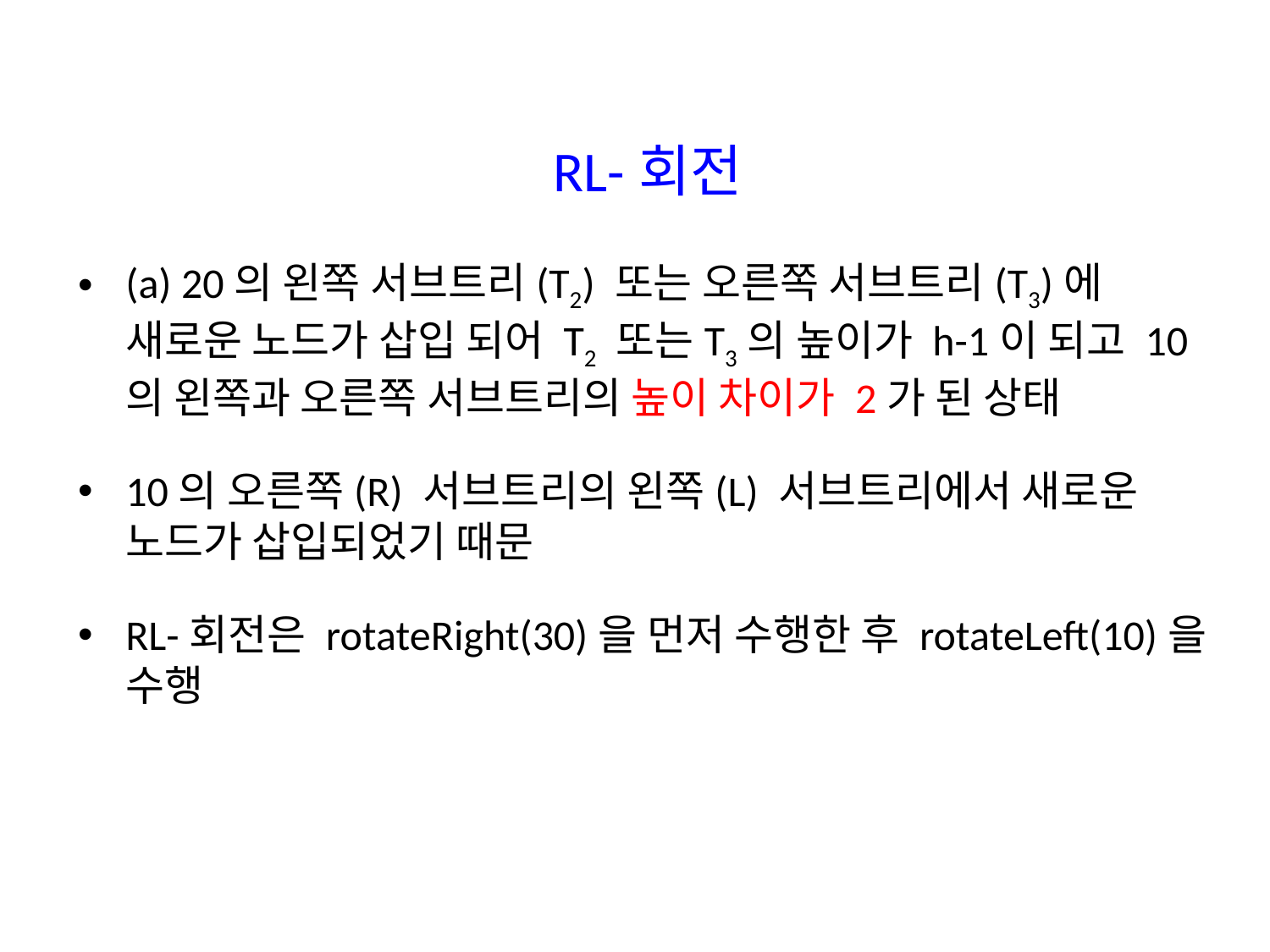

RL-회전
(a) 20의 왼쪽 서브트리(T2) 또는 오른쪽 서브트리(T3)에 새로운 노드가 삽입 되어 T2 또는T3의 높이가 h-1이 되고 10의 왼쪽과 오른쪽 서브트리의 높이 차이가 2가 된 상태
10의 오른쪽(R) 서브트리의 왼쪽(L) 서브트리에서 새로운 노드가 삽입되었기 때문
RL-회전은 rotateRight(30)을 먼저 수행한 후 rotateLeft(10)을 수행